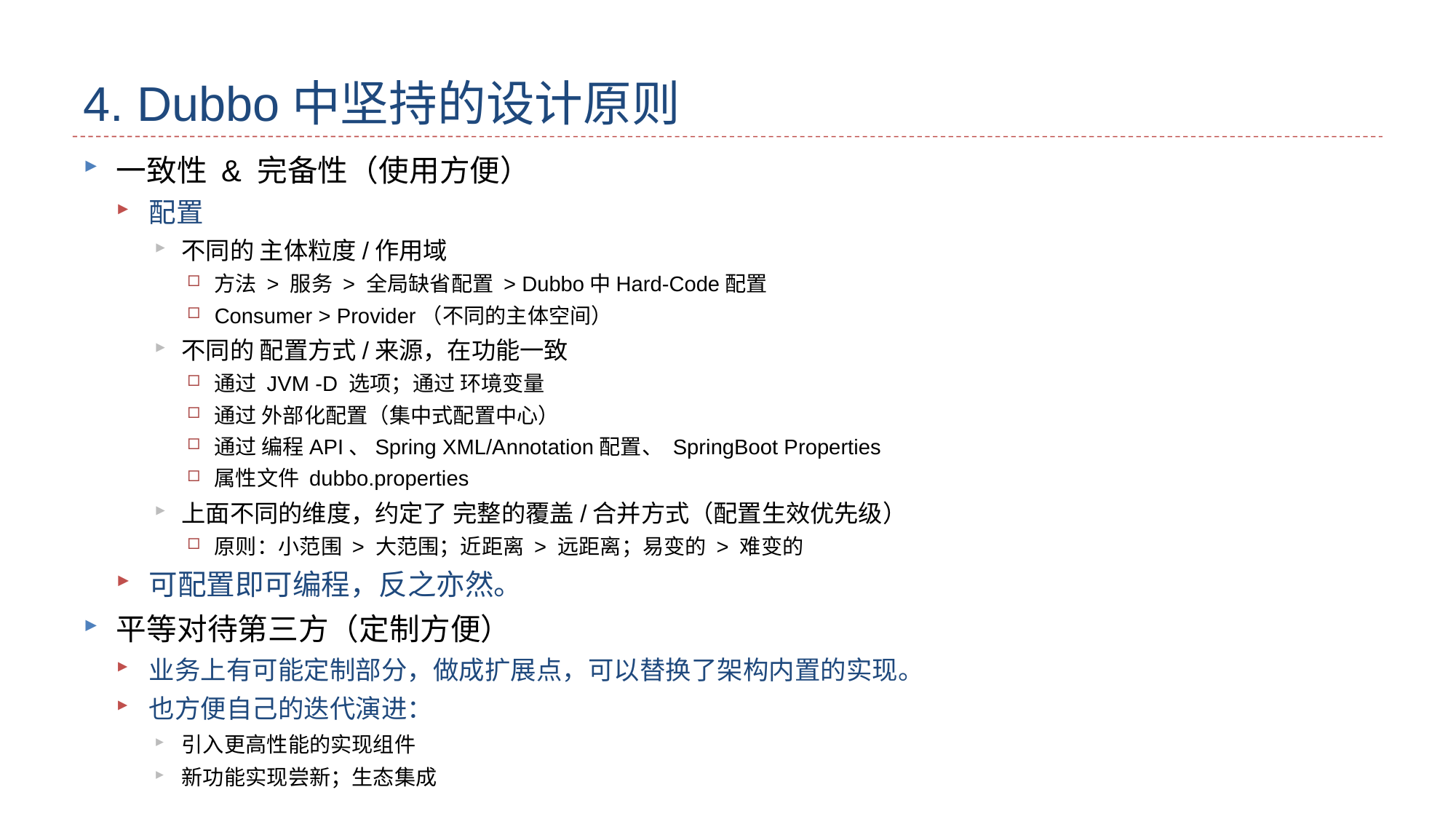

# 4. Dubbo中坚持的设计原则
一致性 & 完备性（使用方便）
配置
不同的 主体粒度/作用域
方法 > 服务 > 全局缺省配置 > Dubbo中Hard-Code配置
Consumer > Provider（不同的主体空间）
不同的 配置方式/来源，在功能一致
通过 JVM -D 选项；通过 环境变量
通过 外部化配置（集中式配置中心）
通过 编程API、Spring XML/Annotation配置、 SpringBoot Properties
属性文件 dubbo.properties
上面不同的维度，约定了 完整的覆盖/合并方式（配置生效优先级）
原则：小范围 > 大范围；近距离 > 远距离；易变的 > 难变的
可配置即可编程，反之亦然。
平等对待第三方（定制方便）
业务上有可能定制部分，做成扩展点，可以替换了架构内置的实现。
也方便自己的迭代演进：
引入更高性能的实现组件
新功能实现尝新；生态集成